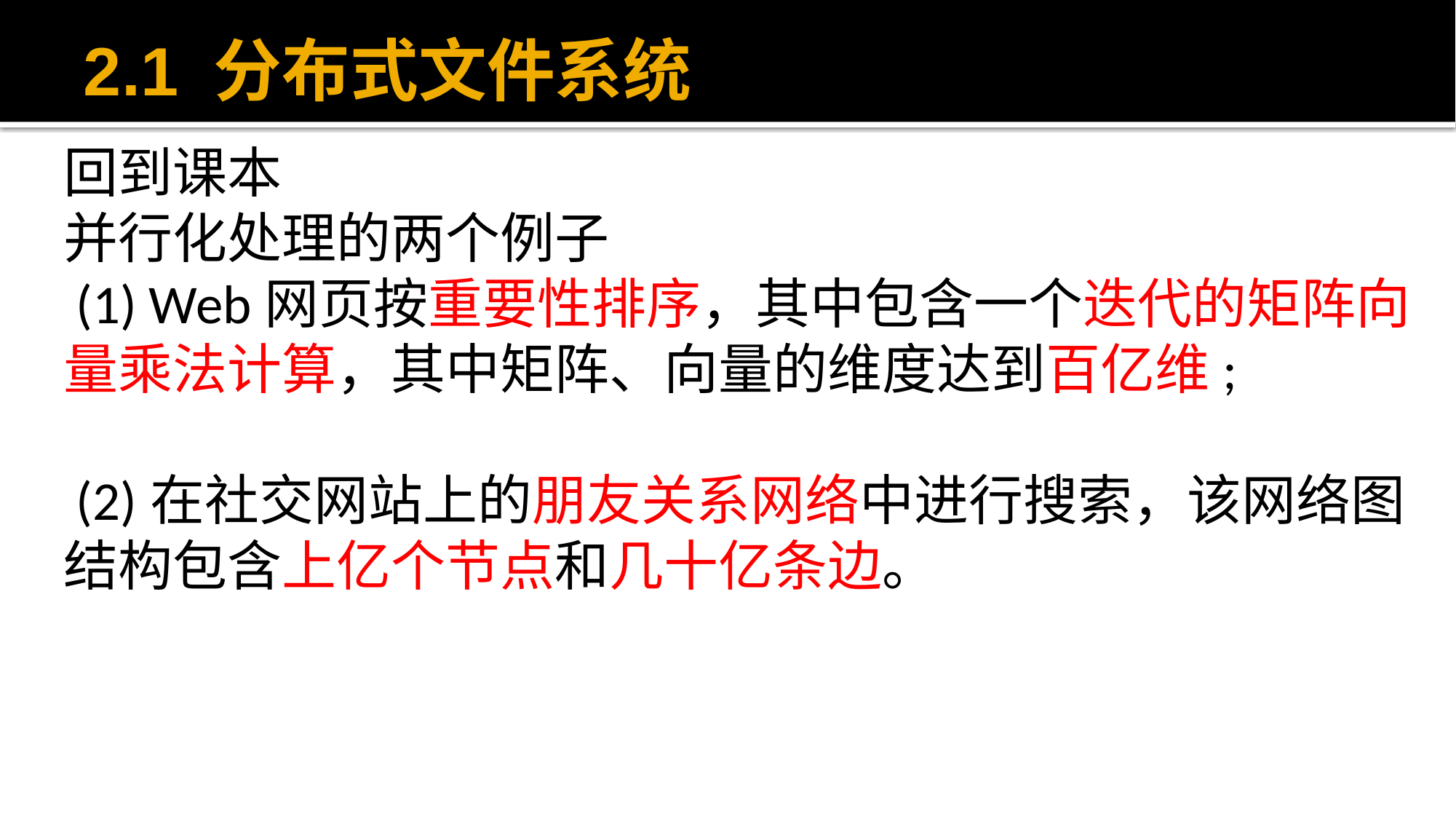

# 2.1 分布式文件系统
回到课本
并行化处理的两个例子
 (1) Web网页按重要性排序，其中包含一个迭代的矩阵向量乘法计算，其中矩阵、向量的维度达到百亿维;

 (2)在社交网站上的朋友关系网络中进行搜索，该网络图结构包含上亿个节点和几十亿条边。